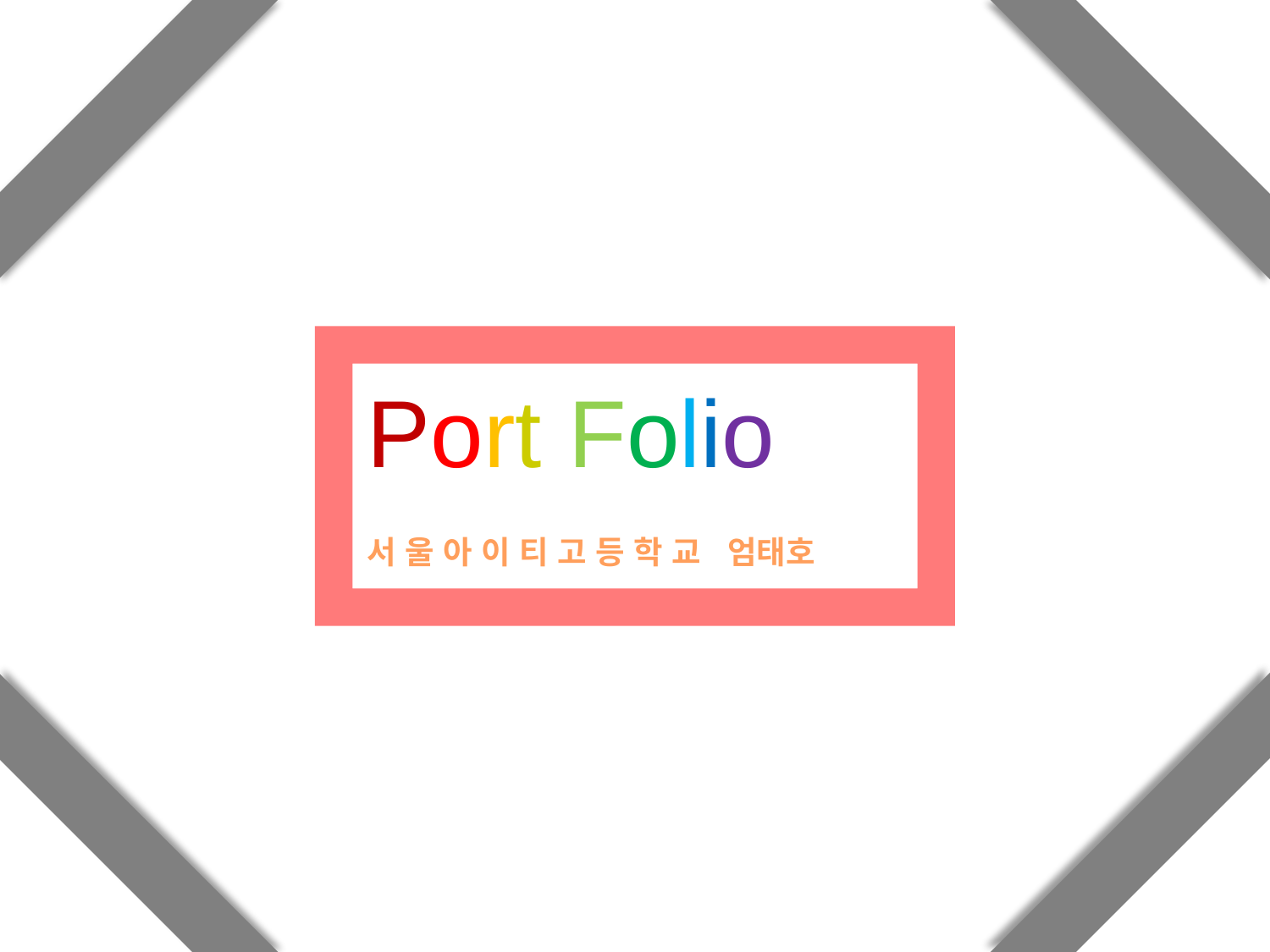

Port Folio
서 울 아 이 티 고 등 학 교   엄태호